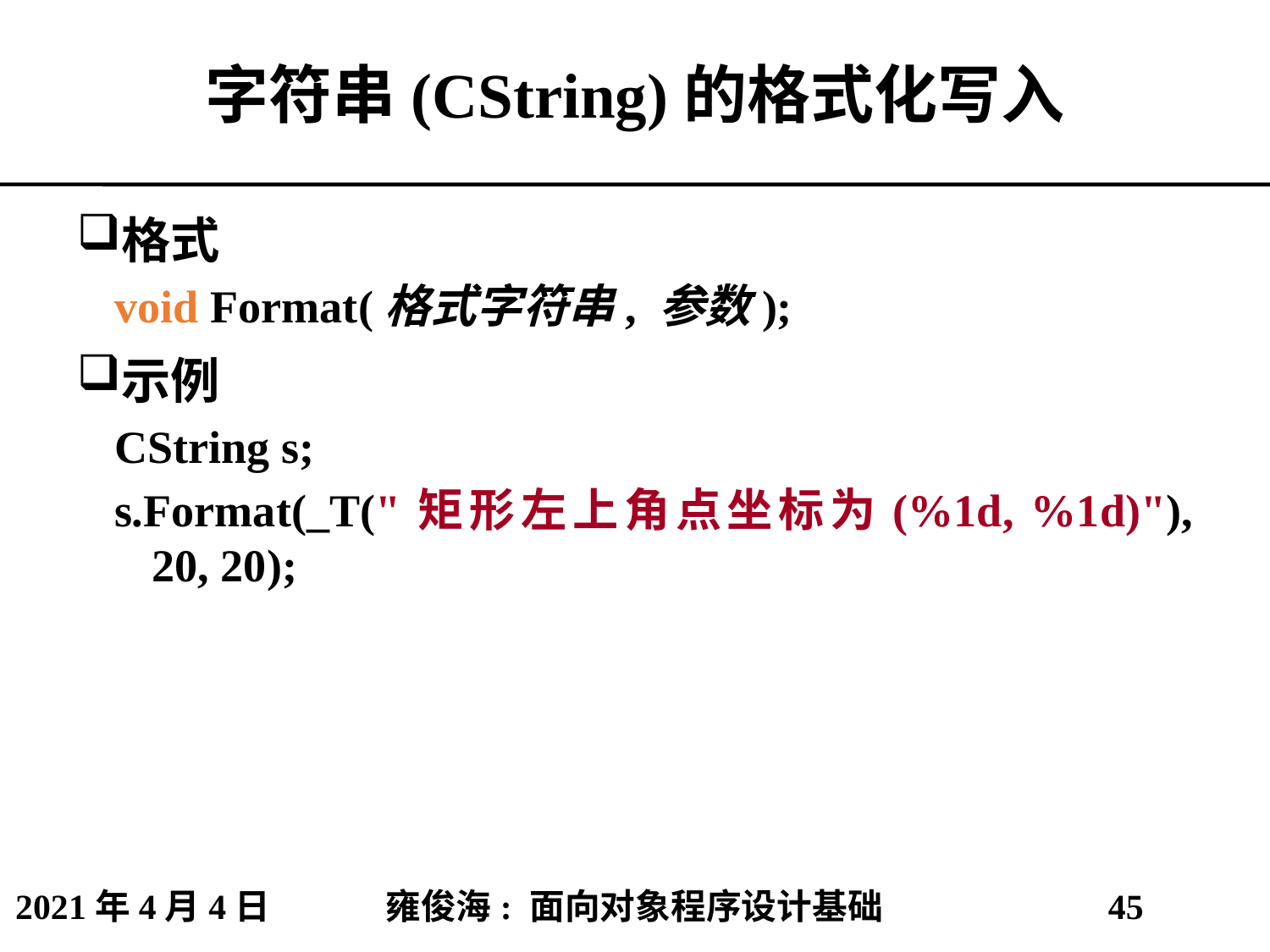

# 字符串(CString)的格式化写入

格式
void Format(格式字符串, 参数);
示例
CString s;
s.Format(_T("矩形左上角点坐标为(%1d, %1d)"), 20, 20);
2021年4月4日
雍俊海: 面向对象程序设计基础
45